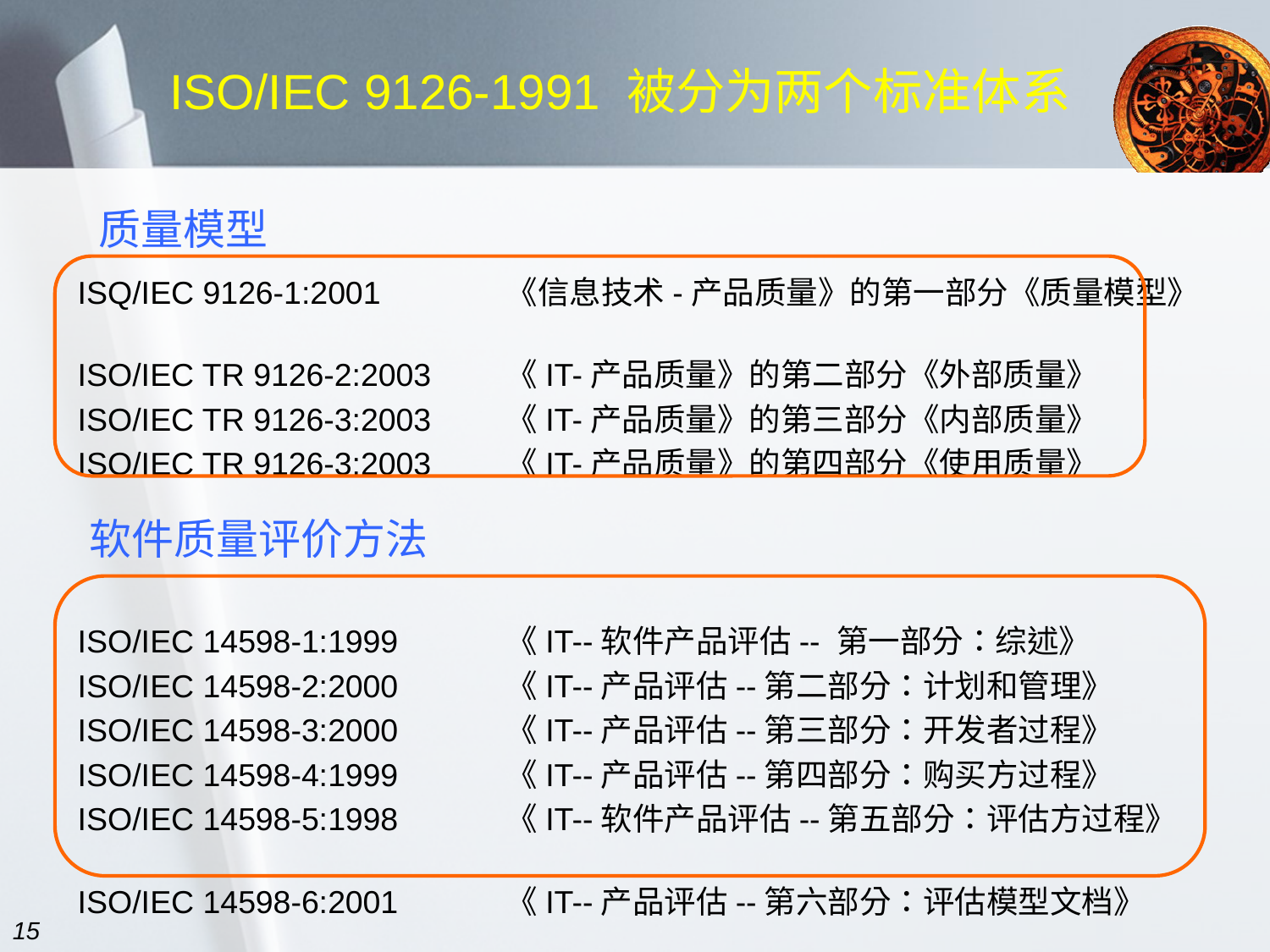

# ISO/IEC 9126-1991 被分为两个标准体系
质量模型

ISQ/IEC 9126-1:2001	《信息技术-产品质量》的第一部分《质量模型》
ISO/IEC TR 9126-2:2003	《IT-产品质量》的第二部分《外部质量》
ISO/IEC TR 9126-3:2003	《IT-产品质量》的第三部分《内部质量》
ISO/IEC TR 9126-3:2003	《IT-产品质量》的第四部分《使用质量》

ISO/IEC 14598-1:1999	《IT--软件产品评估-- 第一部分：综述》
ISO/IEC 14598-2:2000	《IT--产品评估--第二部分：计划和管理》
ISO/IEC 14598-3:2000	《IT--产品评估--第三部分：开发者过程》
ISO/IEC 14598-4:1999	《IT--产品评估--第四部分：购买方过程》
ISO/IEC 14598-5:1998	《IT--软件产品评估--第五部分：评估方过程》
ISO/IEC 14598-6:2001	《IT--产品评估--第六部分：评估模型文档》

软件质量评价方法

15